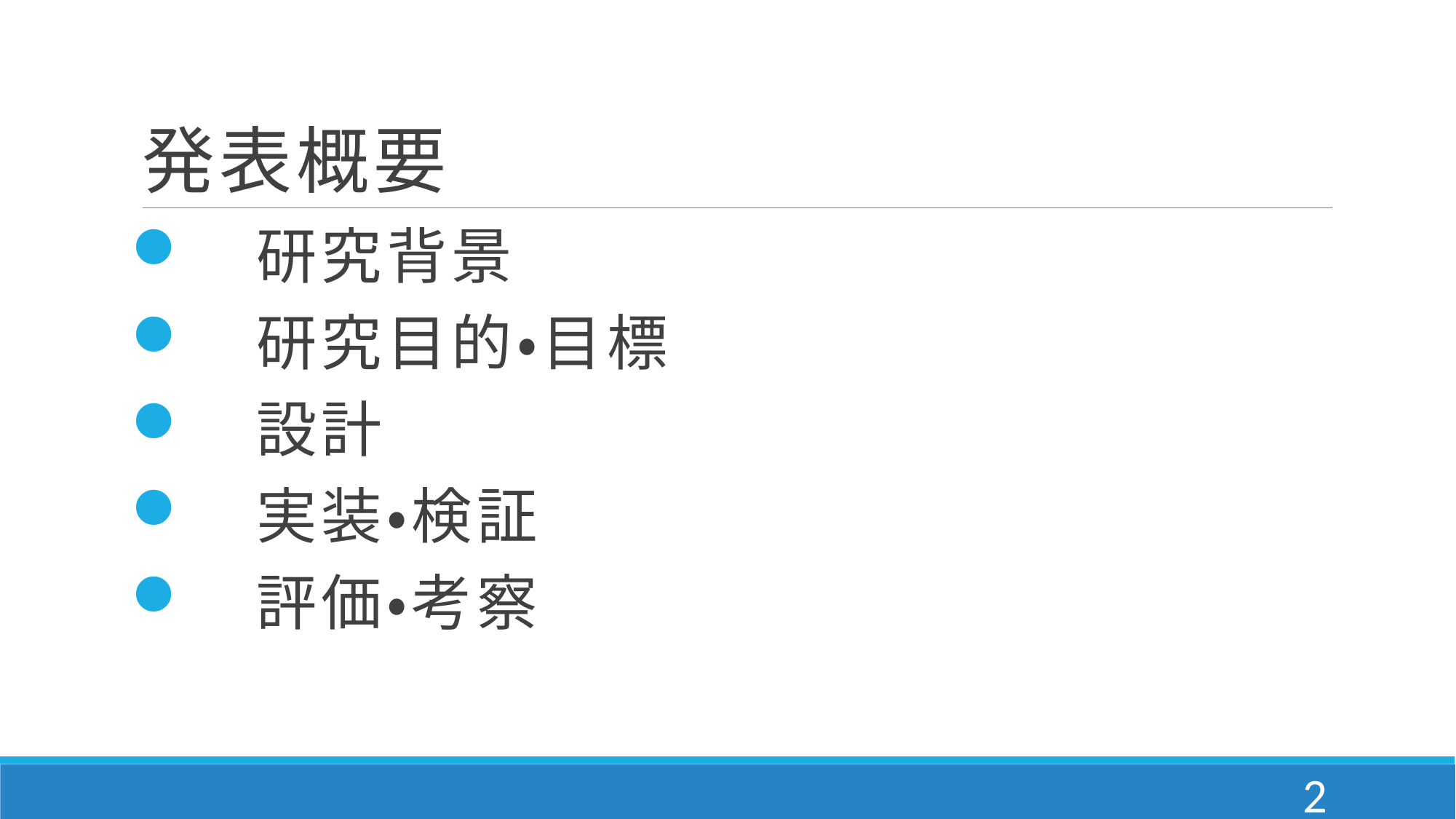

# 発表概要
　研究背景
　研究目的・目標
　設計
　実装・検証
　評価・考察
2